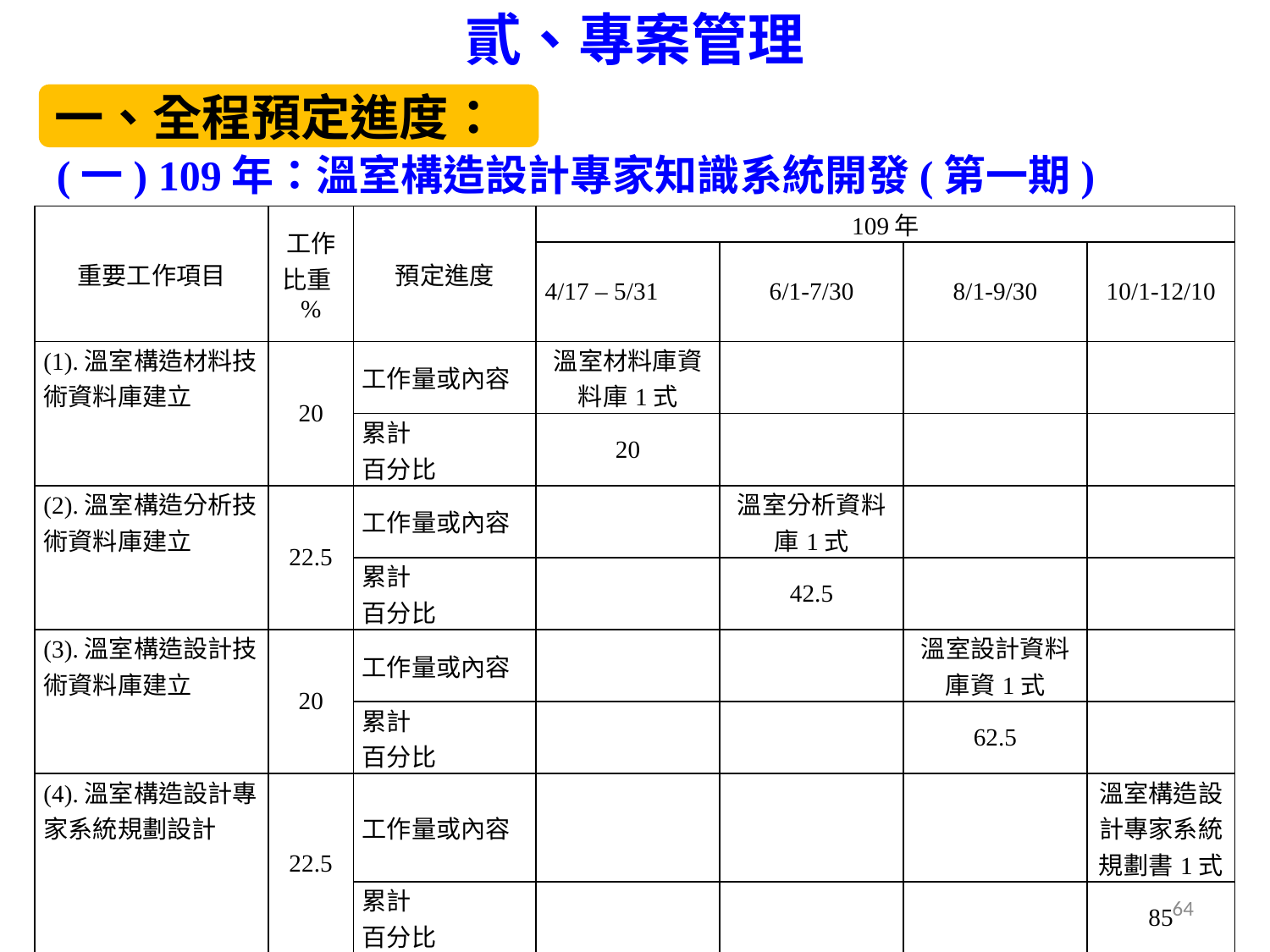

貳、專案管理
一、全程預定進度：
(一) 109年：溫室構造設計專家知識系統開發(第一期)
| 重要工作項目 | 工作比重% | 預定進度 | 109年 |  |  |  |
| --- | --- | --- | --- | --- | --- | --- |
|  |  |  | 4/17 – 5/31 | 6/1-7/30 | 8/1-9/30 | 10/1-12/10 |
| (1).溫室構造材料技術資料庫建立 | 20 | 工作量或內容 | 溫室材料庫資料庫1式 |  |  |  |
|  |  | 累計 百分比 | 20 |  |  |  |
| (2).溫室構造分析技術資料庫建立 | 22.5 | 工作量或內容 |  | 溫室分析資料庫1式 |  |  |
|  |  | 累計 百分比 |  | 42.5 |  |  |
| (3).溫室構造設計技術資料庫建立 | 20 | 工作量或內容 |  |  | 溫室設計資料庫資1式 |  |
|  |  | 累計 百分比 |  |  | 62.5 |  |
| (4).溫室構造設計專家系統規劃設計 | 22.5 | 工作量或內容 |  |  |  | 溫室構造設計專家系統規劃書1式 |
|  |  | 累計 百分比 |  |  |  | 85 |
| 期中期末報告撰寫 | 15 | 工作量或內容 |  | 期中報告 撰寫 |  | 期末報告 撰寫 |
|  |  | 累計百分比 | 0 | 50 | 50 | 100 |
| 累計總進度 | 百分比 |  | 20 | 50 | 70 | 100 |
64